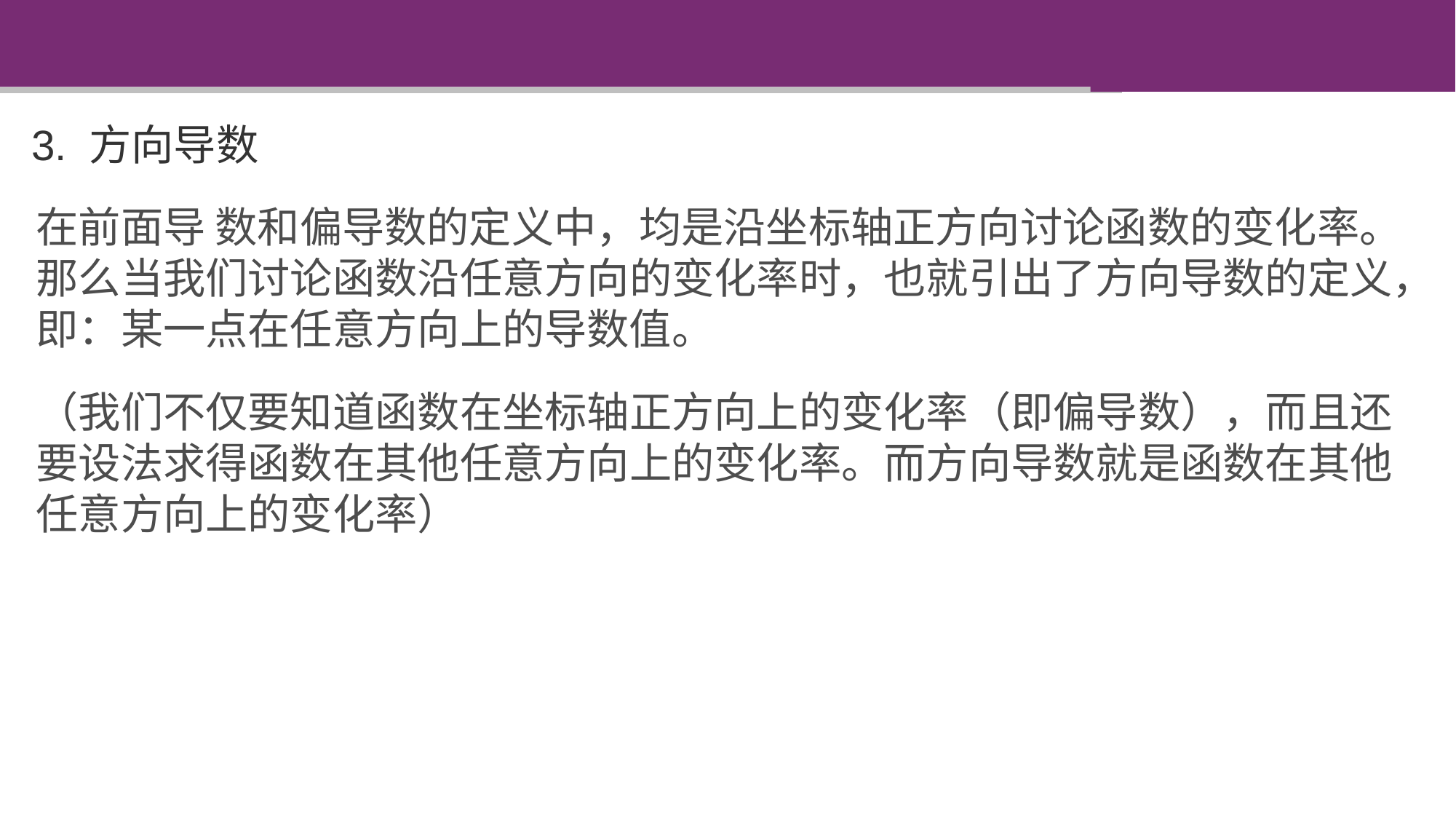

3. 方向导数
在前面导 数和偏导数的定义中，均是沿坐标轴正方向讨论函数的变化率。那么当我们讨论函数沿任意方向的变化率时，也就引出了方向导数的定义，即：某一点在任意方向上的导数值。
（我们不仅要知道函数在坐标轴正方向上的变化率（即偏导数），而且还要设法求得函数在其他任意方向上的变化率。而方向导数就是函数在其他任意方向上的变化率）